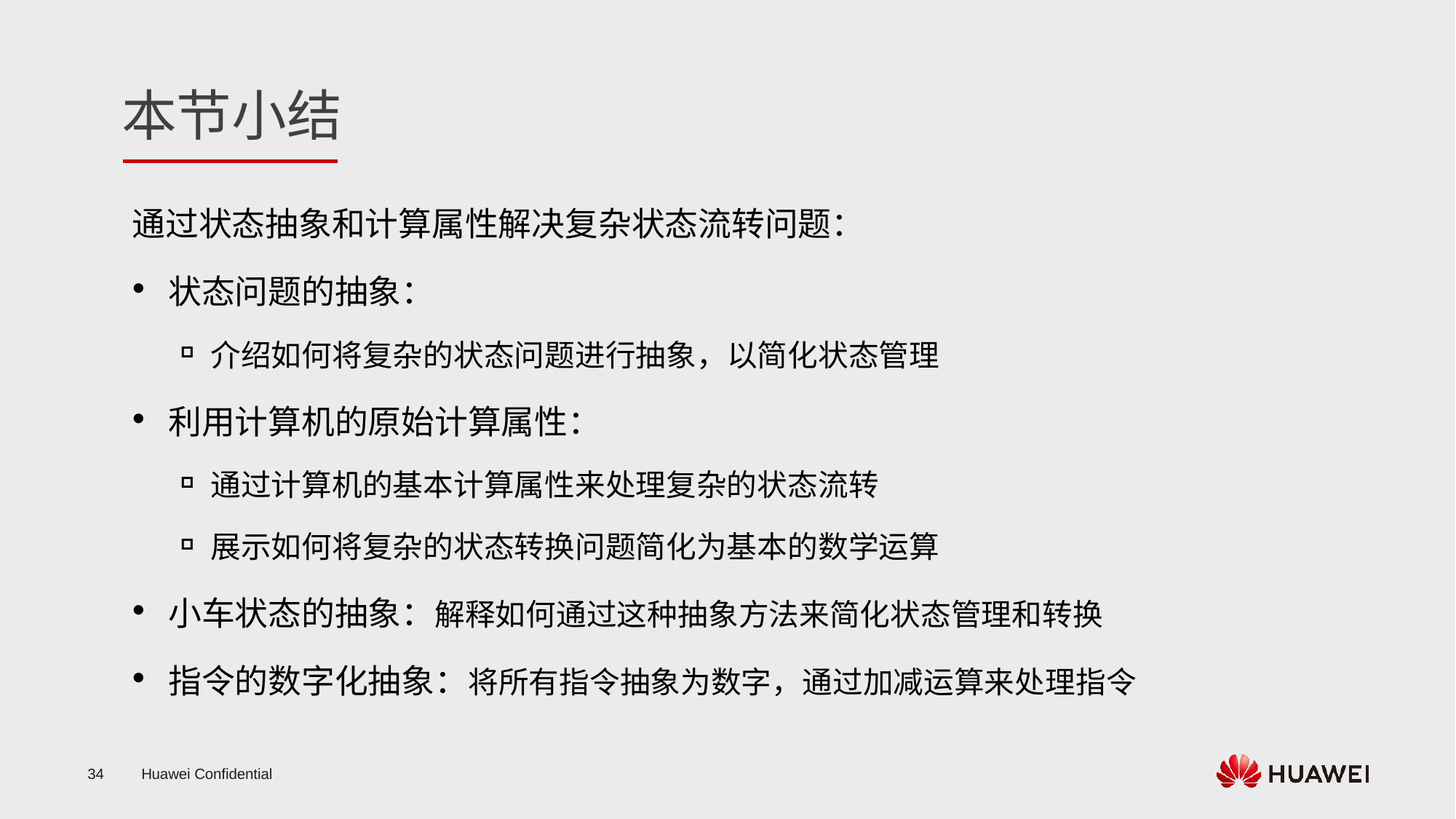

通过状态抽象和计算属性解决复杂状态流转问题：
状态问题的抽象：
介绍如何将复杂的状态问题进行抽象，以简化状态管理
利用计算机的原始计算属性：
通过计算机的基本计算属性来处理复杂的状态流转
展示如何将复杂的状态转换问题简化为基本的数学运算
小车状态的抽象：解释如何通过这种抽象方法来简化状态管理和转换
指令的数字化抽象：将所有指令抽象为数字，通过加减运算来处理指令